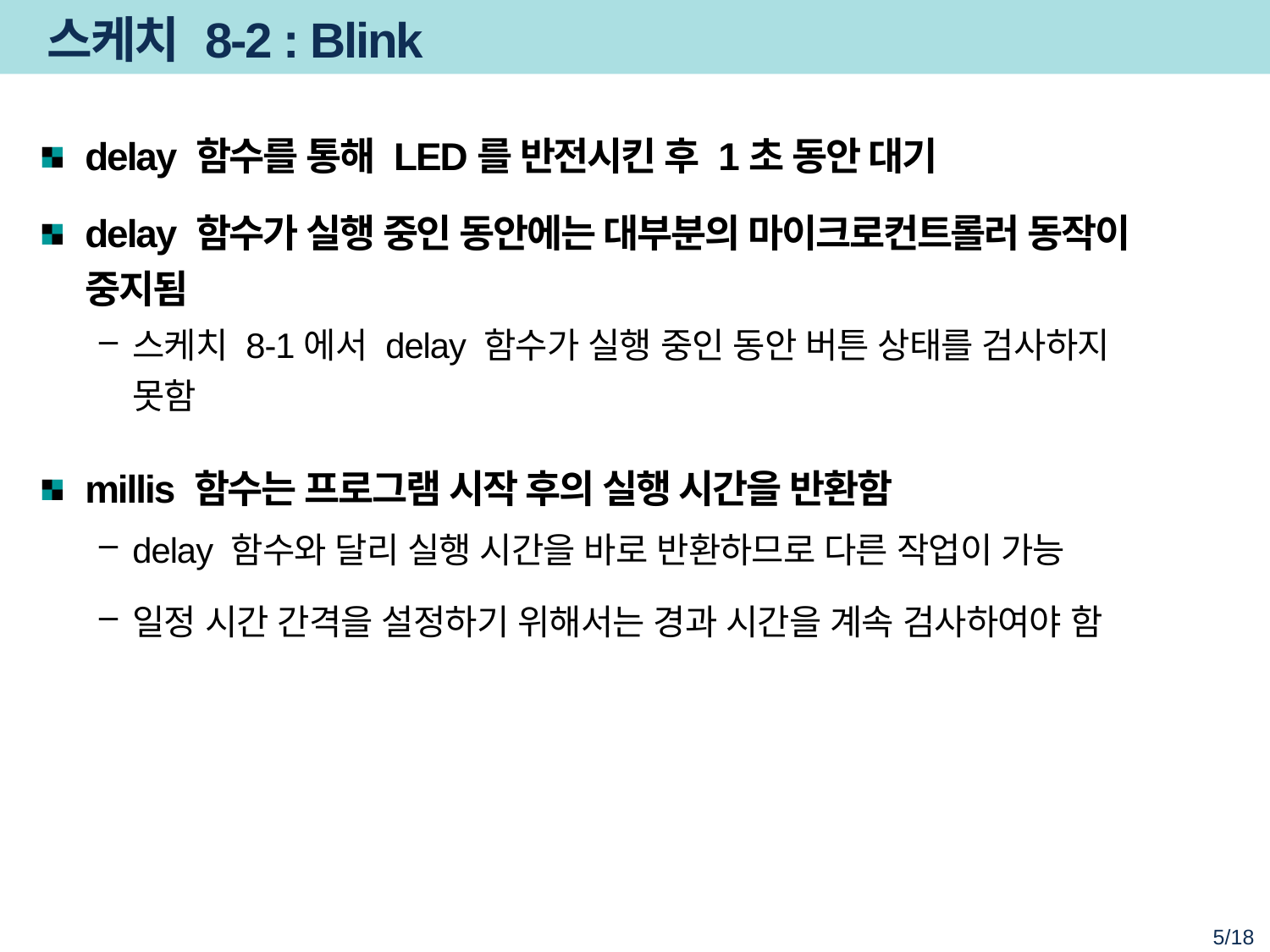

# 스케치 8-2 : Blink
delay 함수를 통해 LED를 반전시킨 후 1초 동안 대기
delay 함수가 실행 중인 동안에는 대부분의 마이크로컨트롤러 동작이 중지됨
스케치 8-1에서 delay 함수가 실행 중인 동안 버튼 상태를 검사하지 못함
millis 함수는 프로그램 시작 후의 실행 시간을 반환함
delay 함수와 달리 실행 시간을 바로 반환하므로 다른 작업이 가능
일정 시간 간격을 설정하기 위해서는 경과 시간을 계속 검사하여야 함